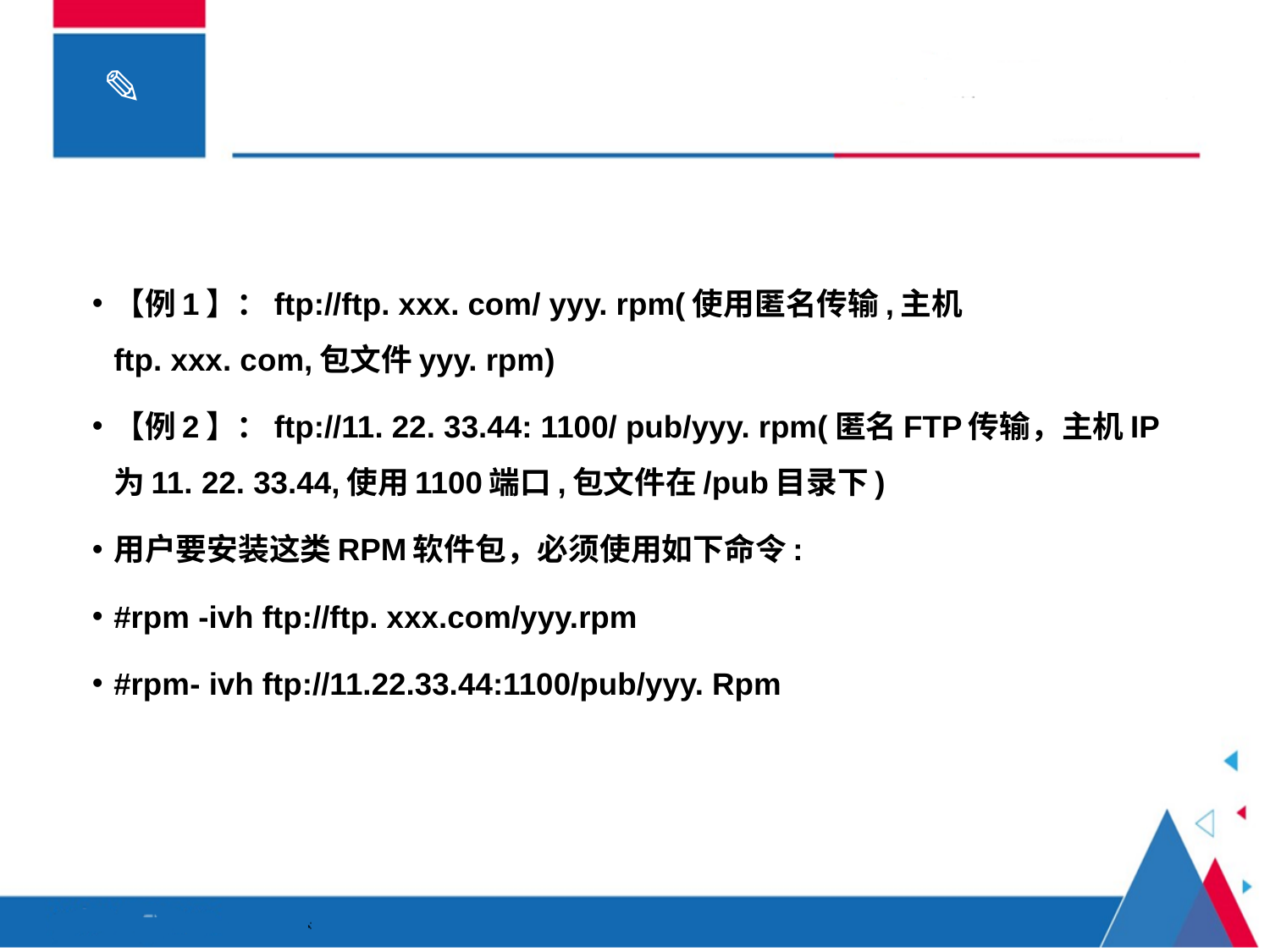

#
【例1】：ftp://ftp. xxx. com/ yyy. rpm(使用匿名传输,主机ftp. xxx. com,包文件yyy. rpm)
【例2】：ftp://11. 22. 33.44: 1100/ pub/yyy. rpm(匿名FTP传输，主机IP为11. 22. 33.44,使用1100端口,包文件在/pub目录下)
用户要安装这类RPM软件包，必须使用如下命令:
#rpm -ivh ftp://ftp. xxx.com/yyy.rpm
#rpm- ivh ftp://11.22.33.44:1100/pub/yyy. Rpm